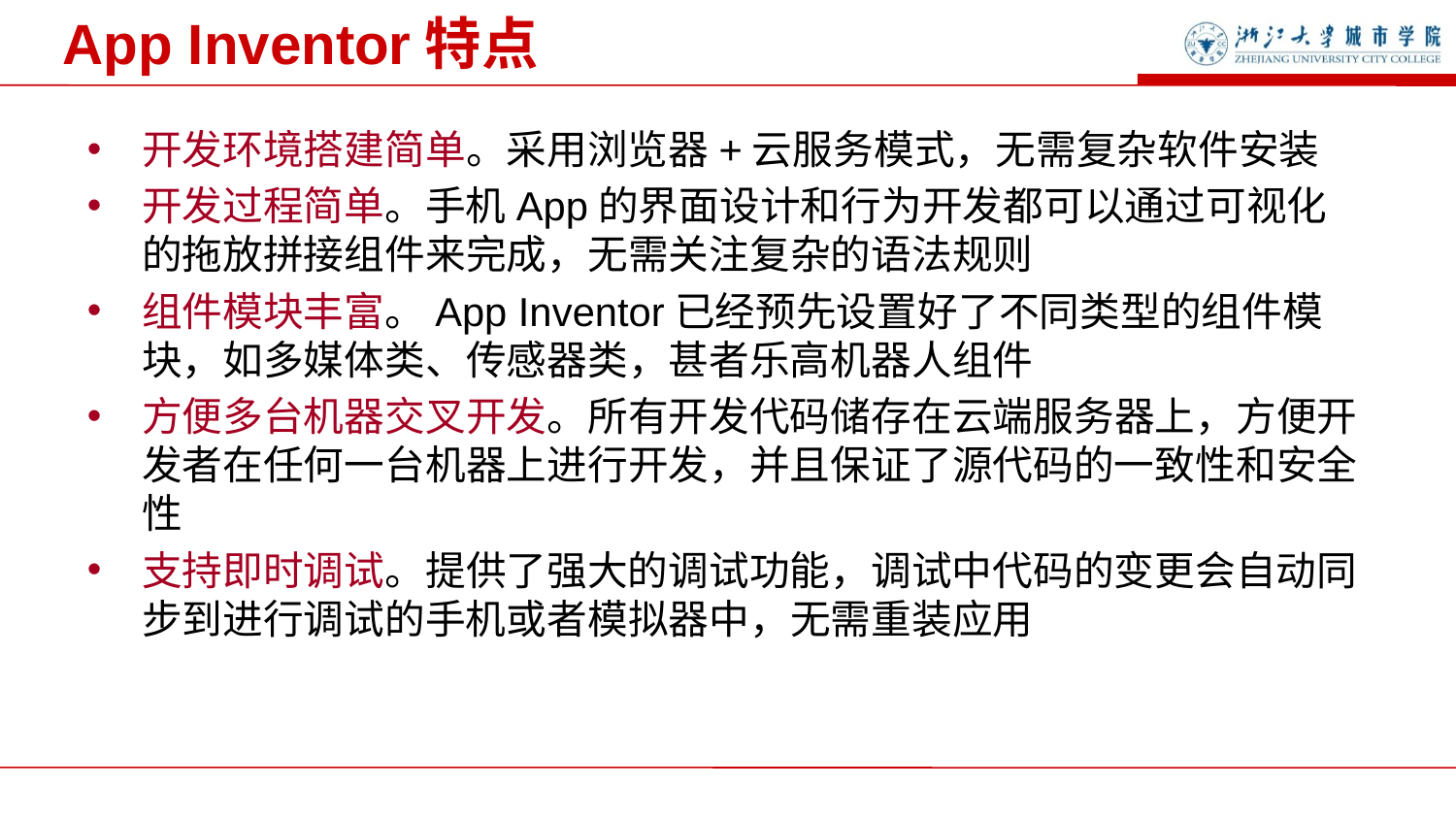

App Inventor特点
开发环境搭建简单。采用浏览器+云服务模式，无需复杂软件安装
开发过程简单。手机App的界面设计和行为开发都可以通过可视化的拖放拼接组件来完成，无需关注复杂的语法规则
组件模块丰富。App Inventor已经预先设置好了不同类型的组件模块，如多媒体类、传感器类，甚者乐高机器人组件
方便多台机器交叉开发。所有开发代码储存在云端服务器上，方便开发者在任何一台机器上进行开发，并且保证了源代码的一致性和安全性
支持即时调试。提供了强大的调试功能，调试中代码的变更会自动同步到进行调试的手机或者模拟器中，无需重装应用